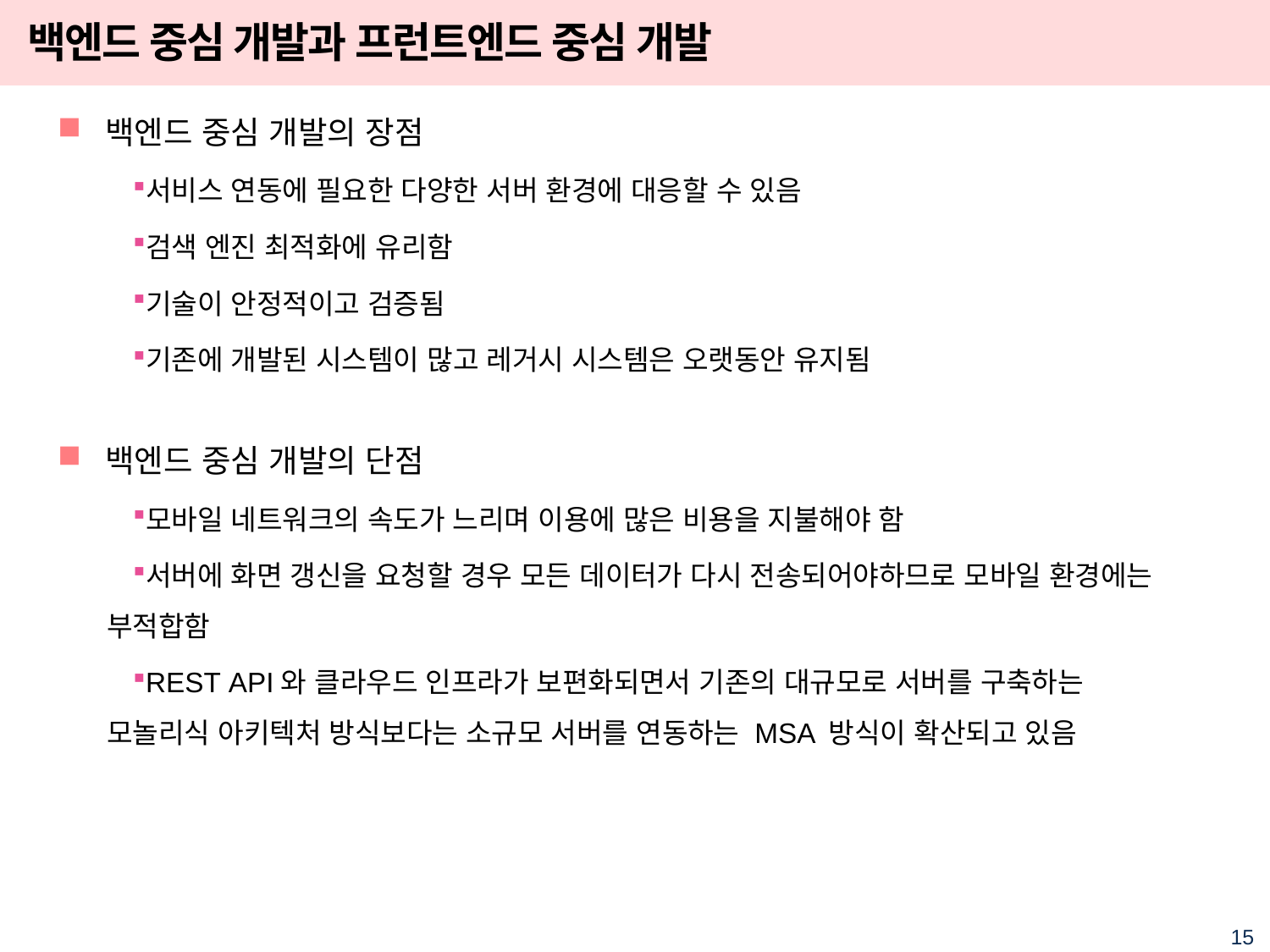

# 백엔드 중심 개발과 프런트엔드 중심 개발
백엔드 중심 개발의 장점
서비스 연동에 필요한 다양한 서버 환경에 대응할 수 있음
검색 엔진 최적화에 유리함
기술이 안정적이고 검증됨
기존에 개발된 시스템이 많고 레거시 시스템은 오랫동안 유지됨

백엔드 중심 개발의 단점
모바일 네트워크의 속도가 느리며 이용에 많은 비용을 지불해야 함
서버에 화면 갱신을 요청할 경우 모든 데이터가 다시 전송되어야하므로 모바일 환경에는 부적합함
REST API와 클라우드 인프라가 보편화되면서 기존의 대규모로 서버를 구축하는 모놀리식 아키텍처 방식보다는 소규모 서버를 연동하는 MSA 방식이 확산되고 있음